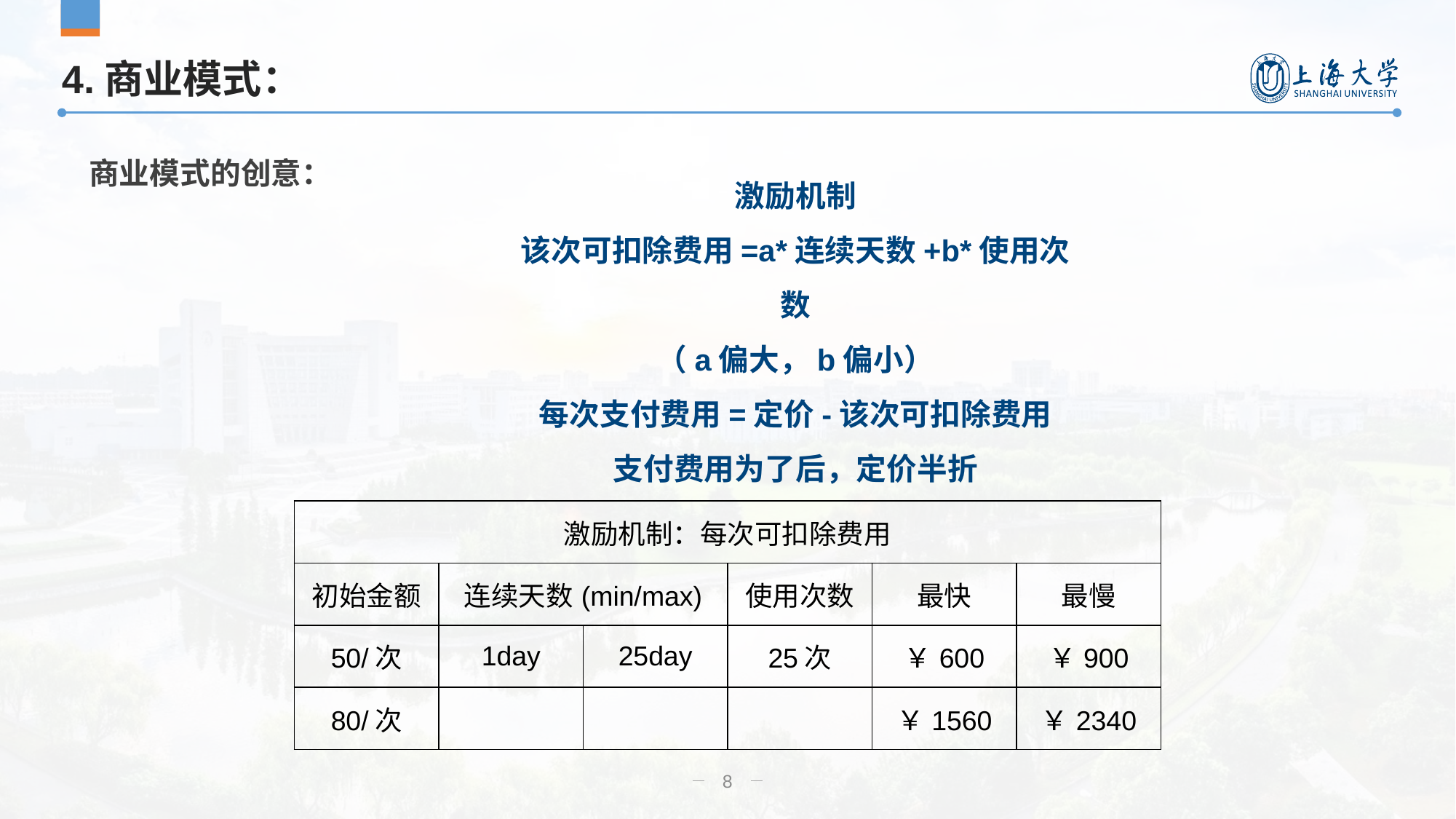

# 4.商业模式：
商业模式的创意：
激励机制
该次可扣除费用=a*连续天数+b*使用次数
（a偏大，b偏小）
每次支付费用=定价-该次可扣除费用
支付费用为了后，定价半折
| 激励机制：每次可扣除费用 |  |  |  |  |  |
| --- | --- | --- | --- | --- | --- |
| 初始金额 | 连续天数(min/max) |  | 使用次数 | 最快 | 最慢 |
| 50/次 | 1day | 25day | 25次 | ￥600 | ￥900 |
| 80/次 |  |  |  | ￥1560 | ￥2340 |
8